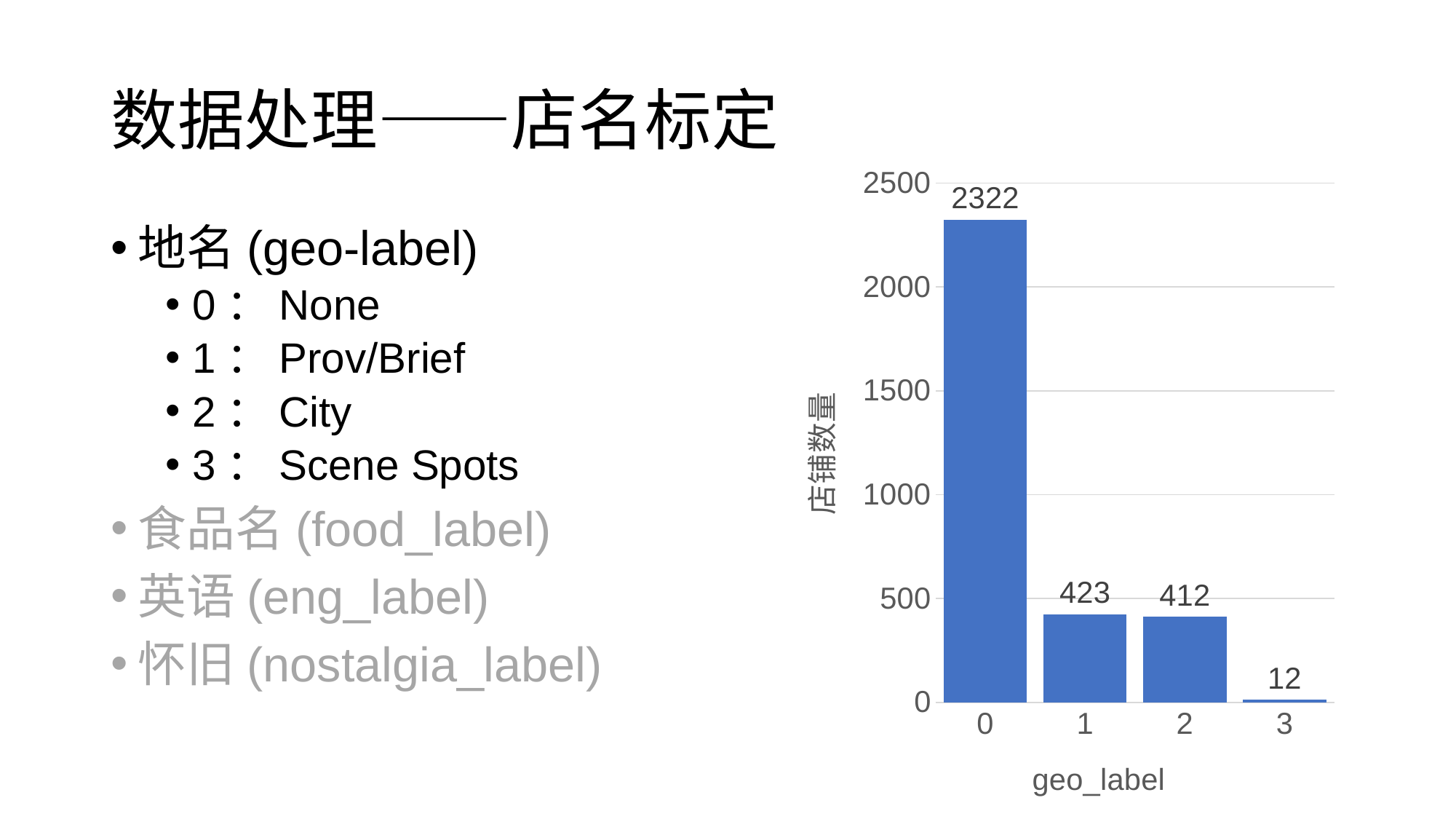

# 数据处理——店名标定

### Chart

| Category |  |
|---|---|
| 0 | 2322.0 |
| 1 | 423.0 |
| 2 | 412.0 |
| 3 | 12.0 |
地名(geo-label)
0：None
1：Prov/Brief
2：City
3：Scene Spots
食品名(food_label)
英语(eng_label)
怀旧(nostalgia_label)